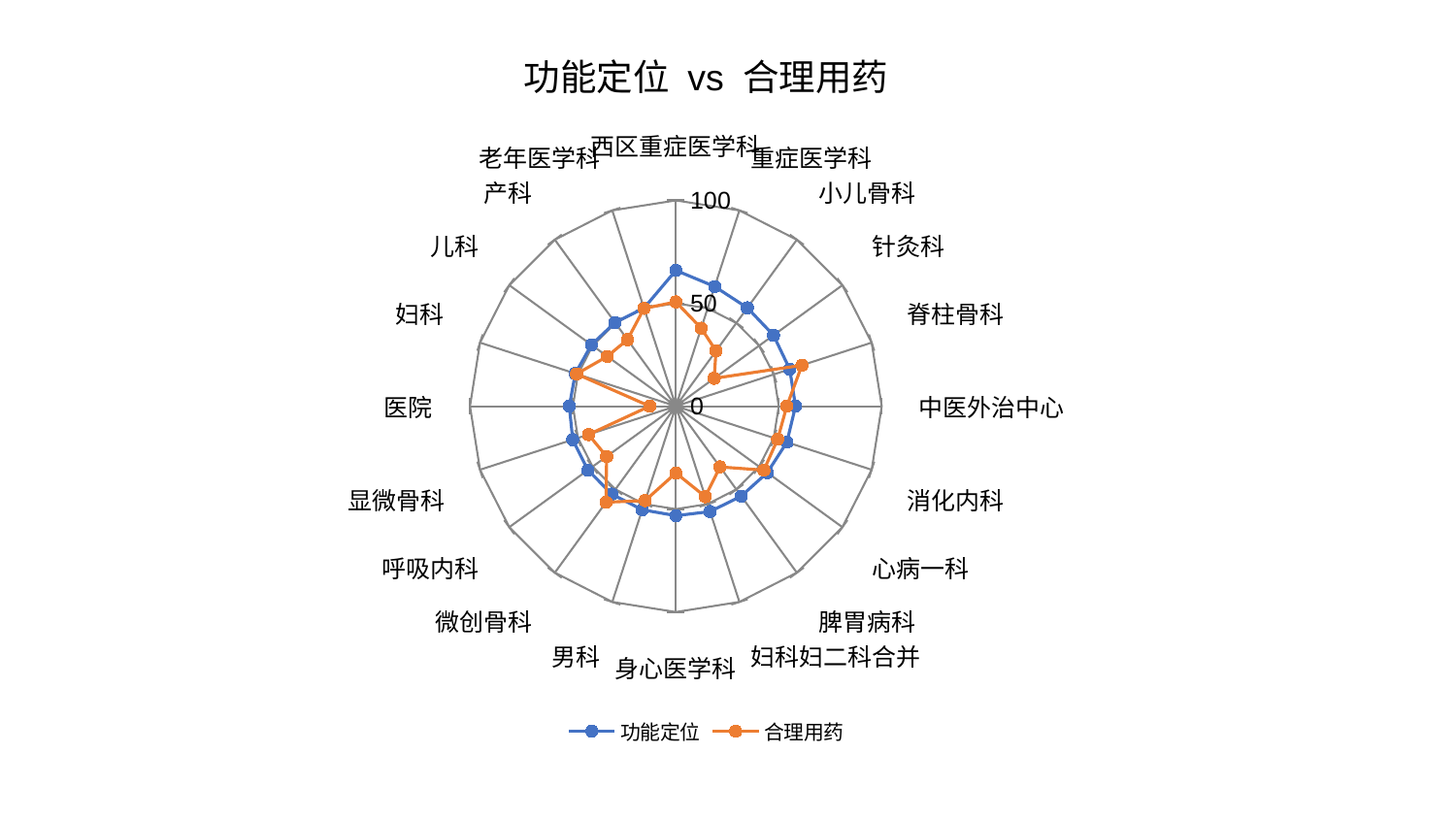

### Chart: 功能定位 vs 合理用药

| Category | 功能定位 | 合理用药 |
|---|---|---|
| 西区重症医学科 | 65.99838301953872 | 50.651269776306265 |
| 重症医学科 | 61.121669492236144 | 39.8464326287164 |
| 小儿骨科 | 59.087765169078686 | 33.22885200374358 |
| 针灸科 | 58.66533441480014 | 23.03210035623825 |
| 脊柱骨科 | 58.16865669310423 | 64.40121555437322 |
| 中医外治中心 | 58.143214780251654 | 53.91468054362807 |
| 消化内科 | 56.71850384549827 | 52.014322737178524 |
| 心病一科 | 54.92994107261996 | 52.86037854043051 |
| 脾胃病科 | 54.030554833882526 | 36.489402704951296 |
| 妇科妇二科合并 | 53.83607955595682 | 46.22558146581244 |
| 身心医学科 | 53.20622034091733 | 32.47521915382866 |
| 男科 | 52.89645037695409 | 48.237119140091394 |
| 微创骨科 | 52.83782485869435 | 57.68455053026872 |
| 呼吸内科 | 52.813485580094294 | 41.58168061649757 |
| 显微骨科 | 52.67576318249433 | 44.62766891666742 |
| 医院 | 51.752753345147454 | 12.713075699649933 |
| 妇科 | 51.36300682062474 | 50.70679468356028 |
| 儿科 | 50.69617257556357 | 41.18732865755382 |
| 产科 | 50.258066592410174 | 39.975224723981036 |
| 老年医学科 | 50.11219038708567 | 49.98778471410406 |
35